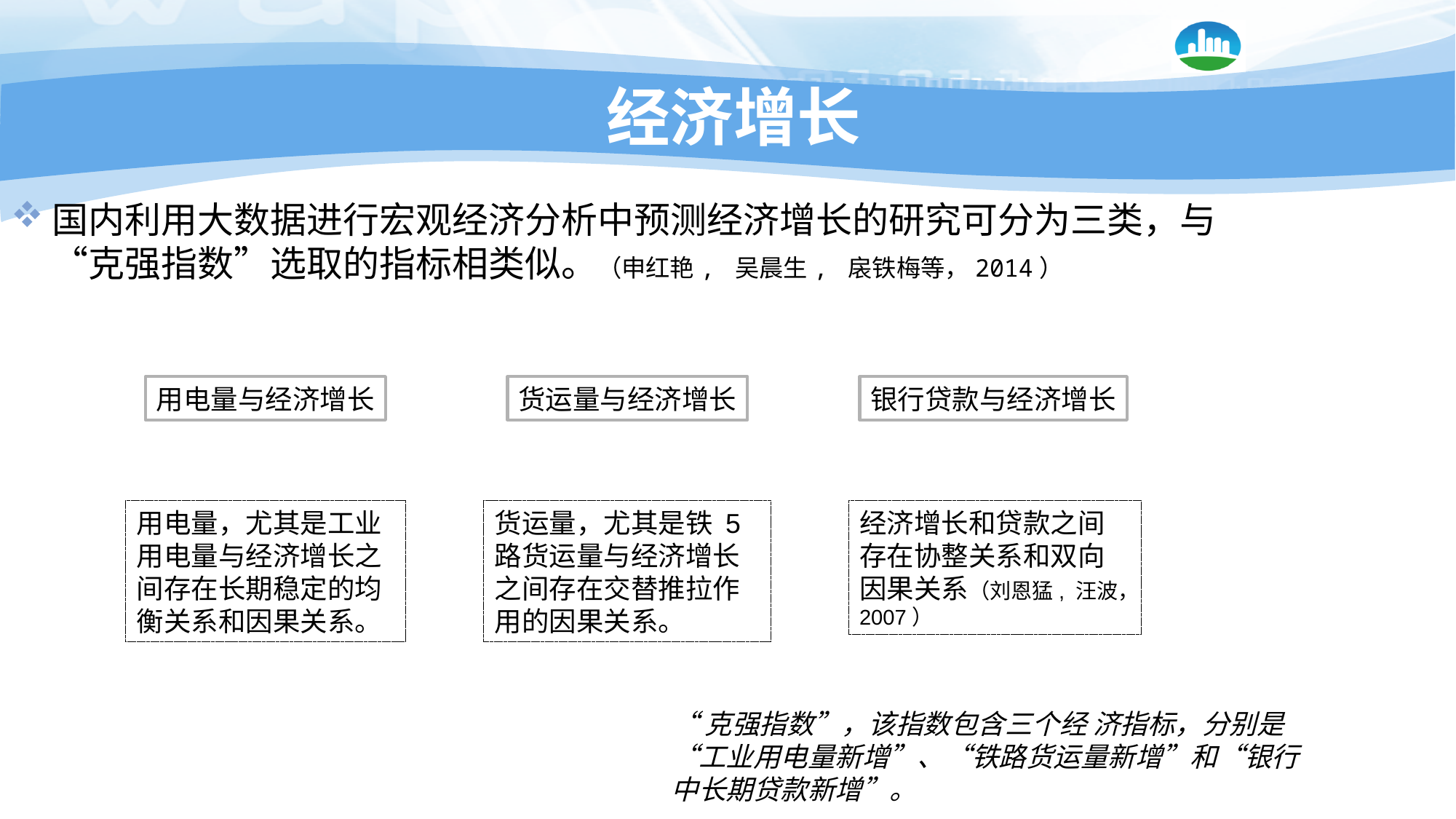

# 经济增长
国内利用大数据进行宏观经济分析中预测经济增长的研究可分为三类，与“克强指数”选取的指标相类似。（申红艳, 吴晨生, 扆铁梅等，2014）

用电量与经济增长
货运量与经济增长
银行贷款与经济增长
用电量，尤其是工业用电量与经济增长之间存在长期稳定的均衡关系和因果关系。
货运量，尤其是铁 5 路货运量与经济增长之间存在交替推拉作用的因果关系。
经济增长和贷款之间存在协整关系和双向因果关系（刘恩猛, 汪波，2007）
“克强指数”，该指数包含三个经 济指标，分别是“工业用电量新增”、“铁路货运量新增”和“银行中长期贷款新增”。